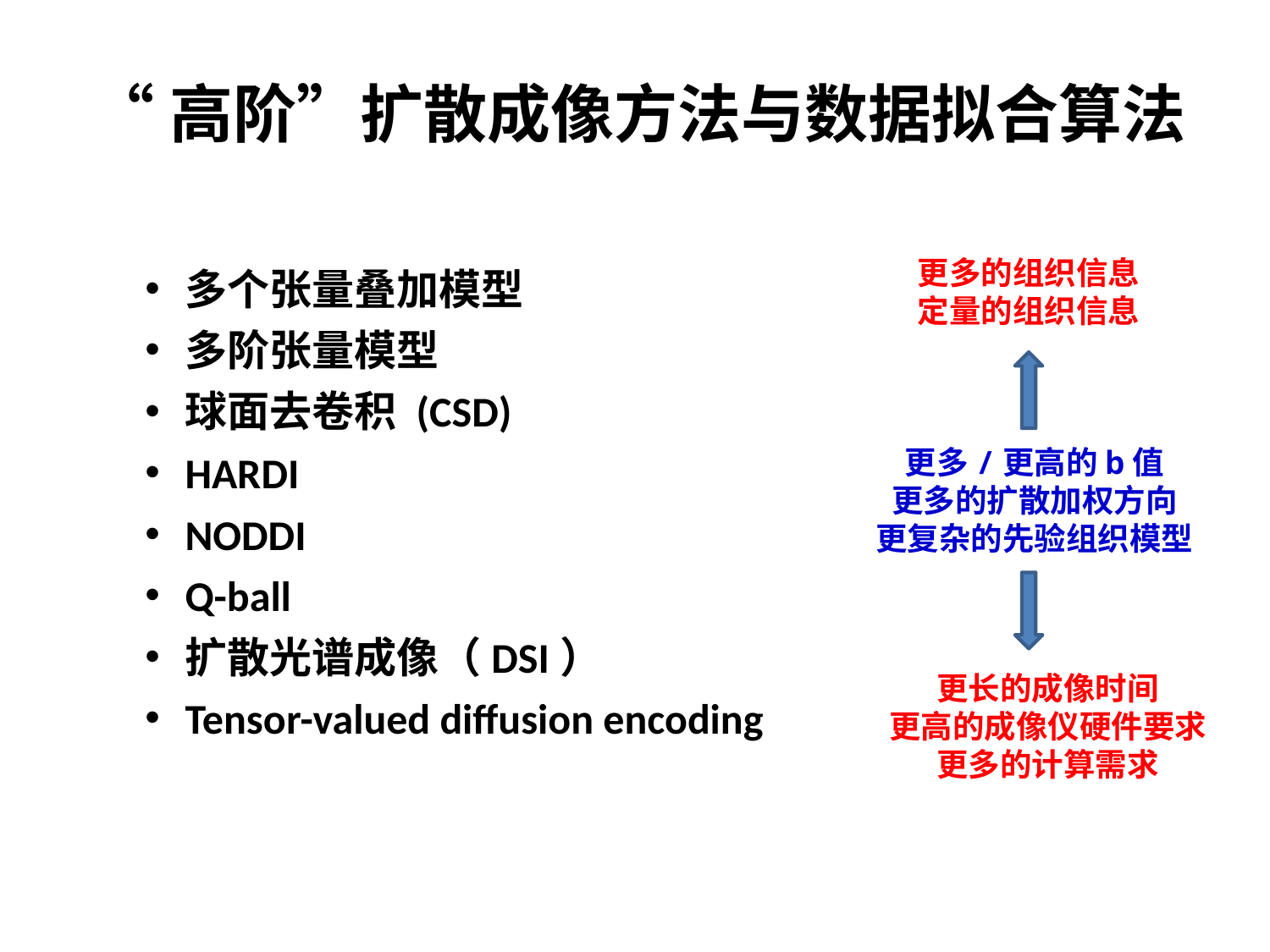

# “高阶”扩散成像方法与数据拟合算法
更多的组织信息
定量的组织信息

更多/更高的b值
更多的扩散加权方向
更复杂的先验组织模型

更长的成像时间
更高的成像仪硬件要求
更多的计算需求
多个张量叠加模型
多阶张量模型
球面去卷积 (CSD)
HARDI
NODDI
Q-ball
扩散光谱成像（DSI）
Tensor-valued diffusion encoding